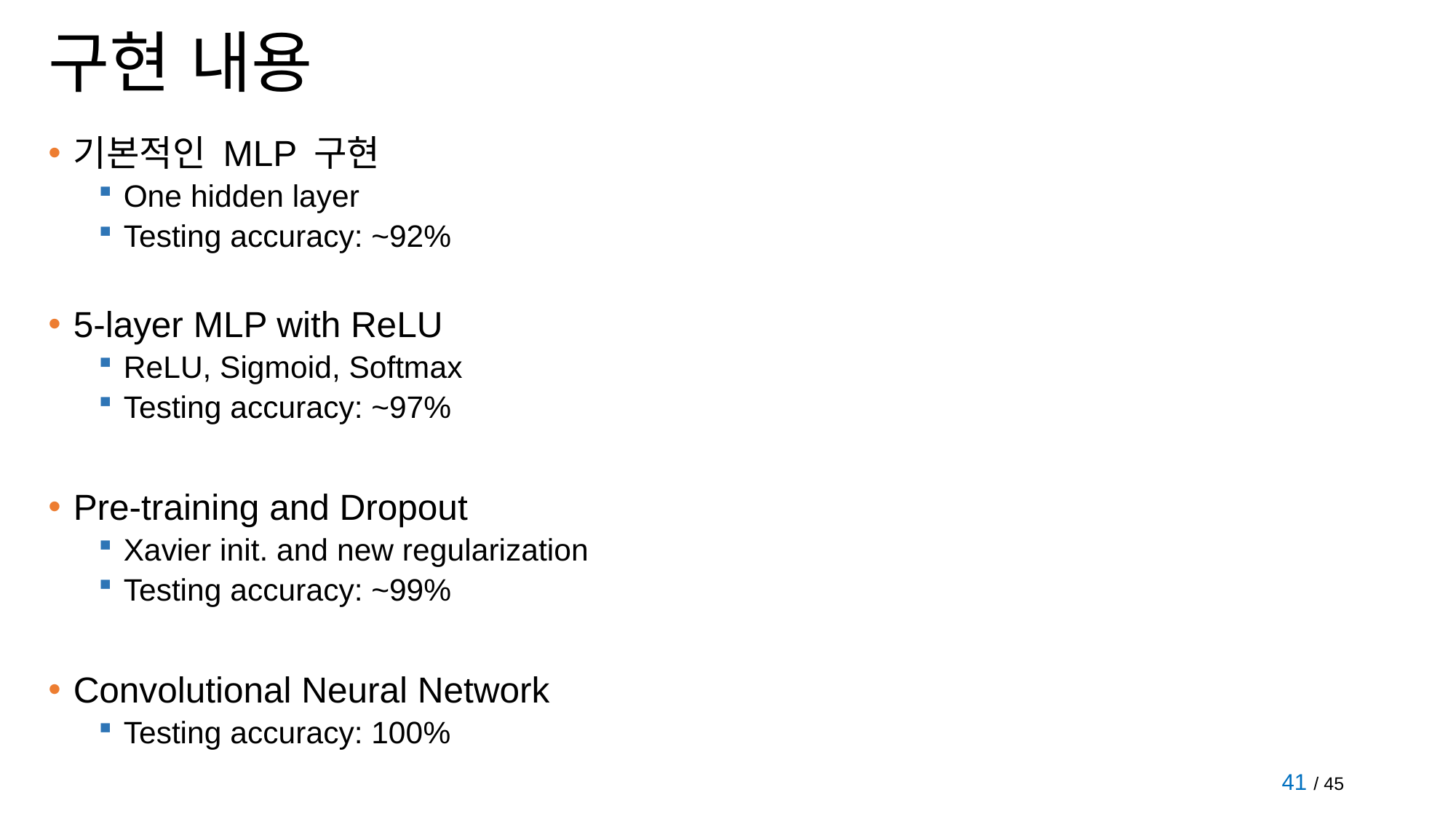

# 구현 내용
기본적인 MLP 구현
One hidden layer
Testing accuracy: ~92%

5-layer MLP with ReLU
ReLU, Sigmoid, Softmax
Testing accuracy: ~97%

Pre-training and Dropout
Xavier init. and new regularization
Testing accuracy: ~99%

Convolutional Neural Network
Testing accuracy: 100%
41 / 45